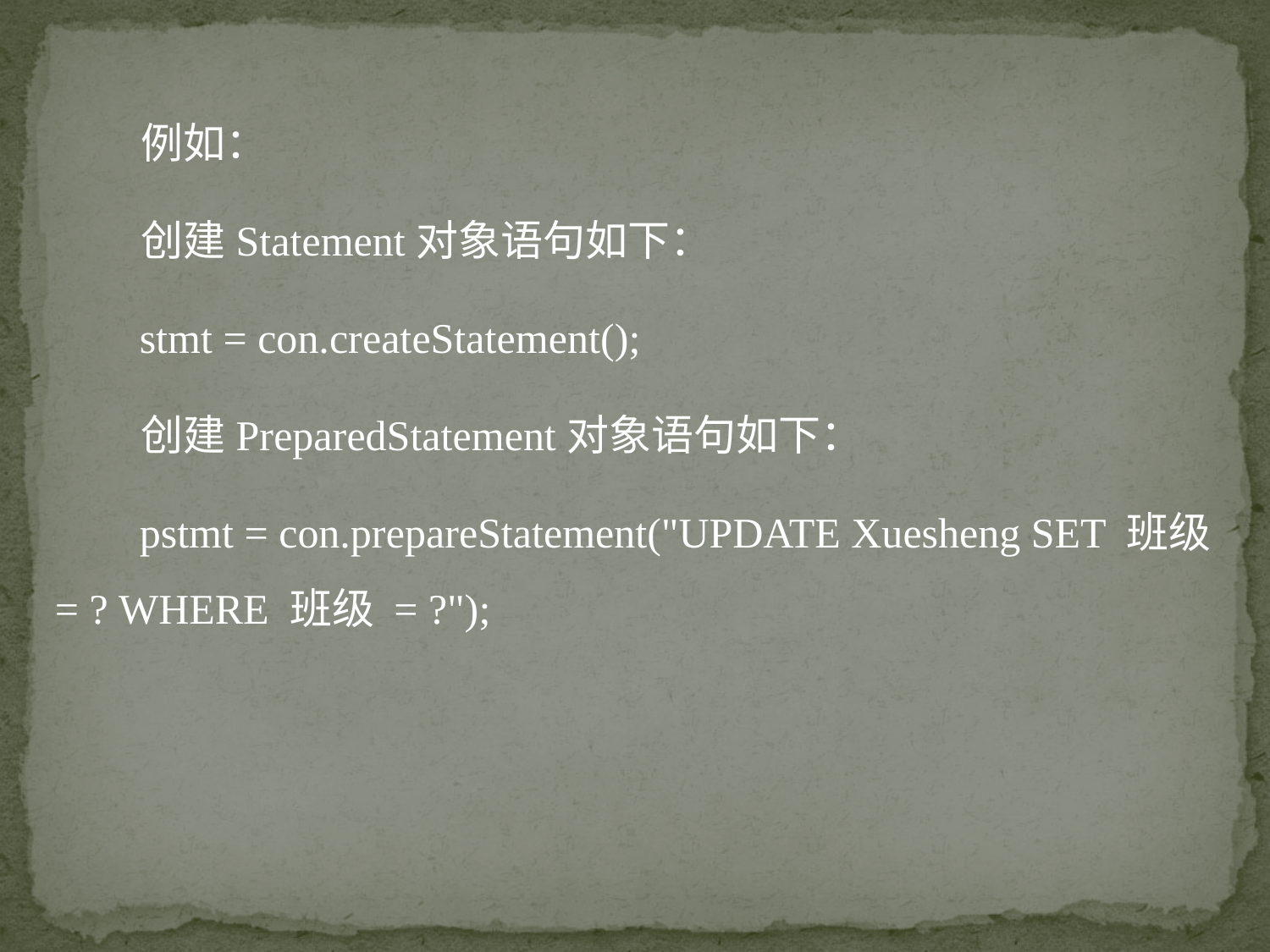

例如：
        创建Statement对象语句如下：
        stmt = con.createStatement();
        创建PreparedStatement对象语句如下：
        pstmt = con.prepareStatement("UPDATE Xuesheng SET 班级 = ? WHERE 班级 = ?");